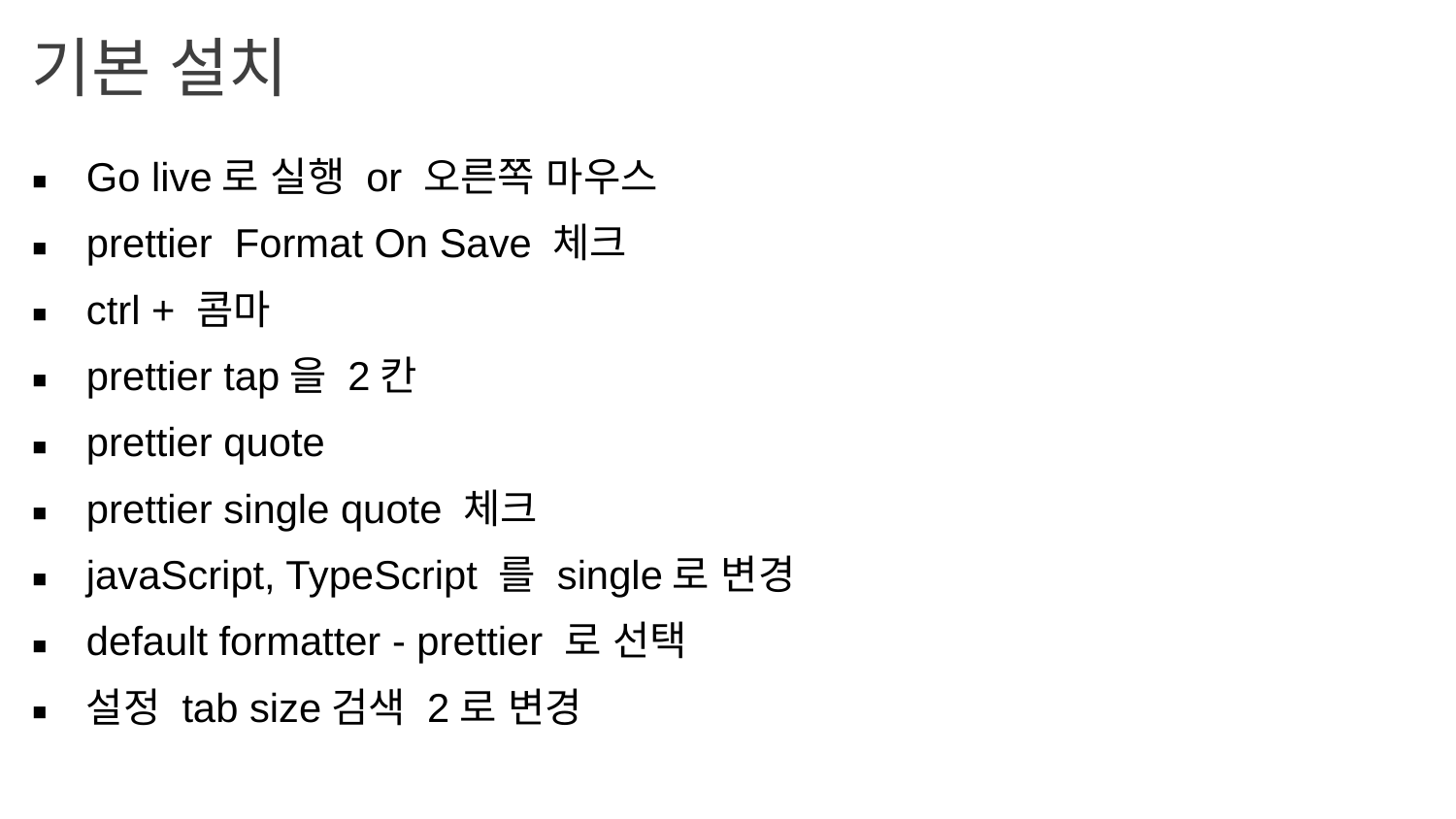

기본 설치
Go live로 실행 or 오른쪽 마우스
prettier  Format On Save 체크
ctrl + 콤마
prettier tap을 2칸
prettier quote
prettier single quote 체크
javaScript, TypeScript 를 single로 변경
default formatter - prettier 로 선택
설정 tab size검색 2로 변경